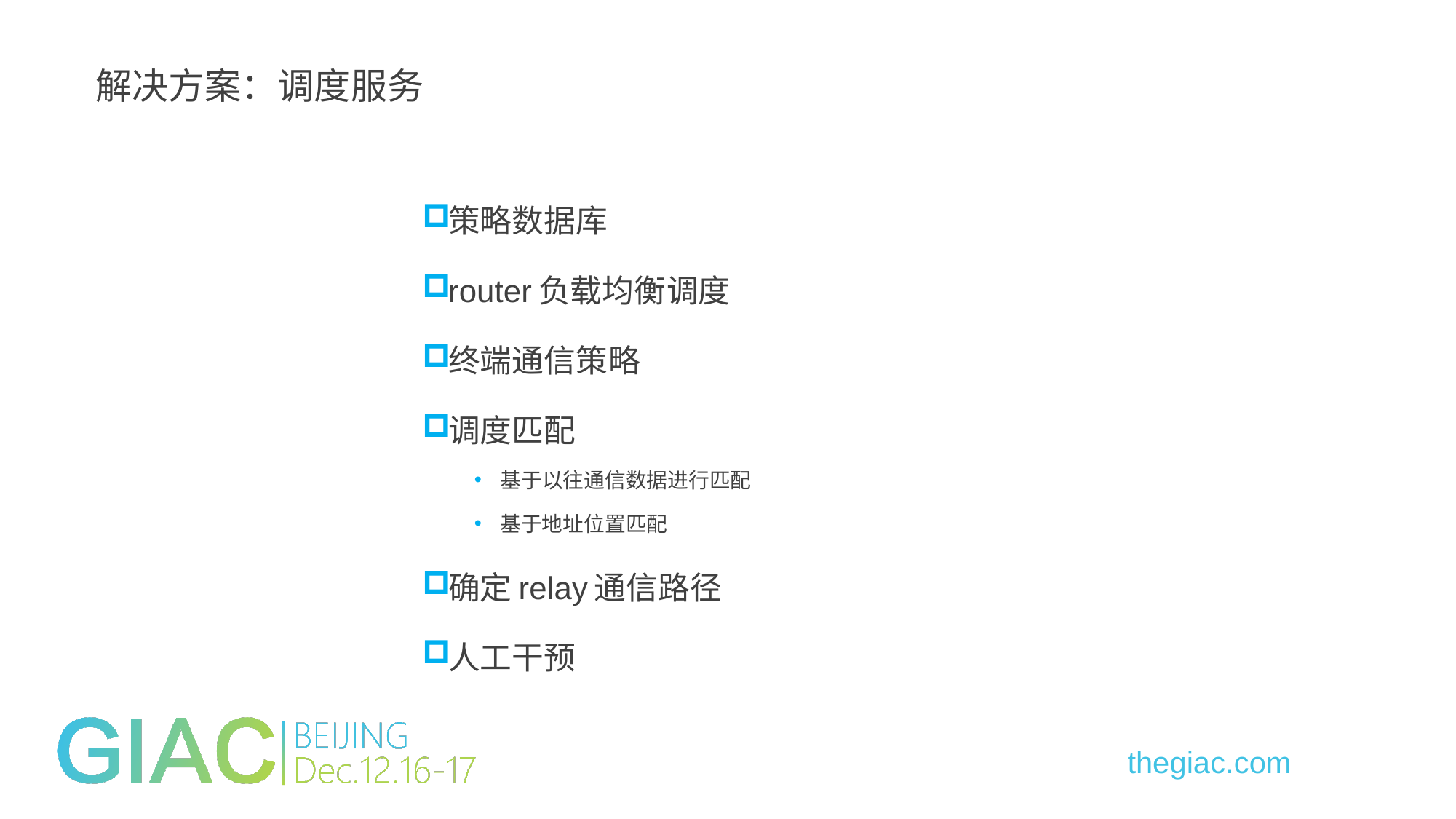

解决方案：调度服务
策略数据库
router负载均衡调度
终端通信策略
调度匹配
基于以往通信数据进行匹配
基于地址位置匹配
确定relay通信路径
人工干预